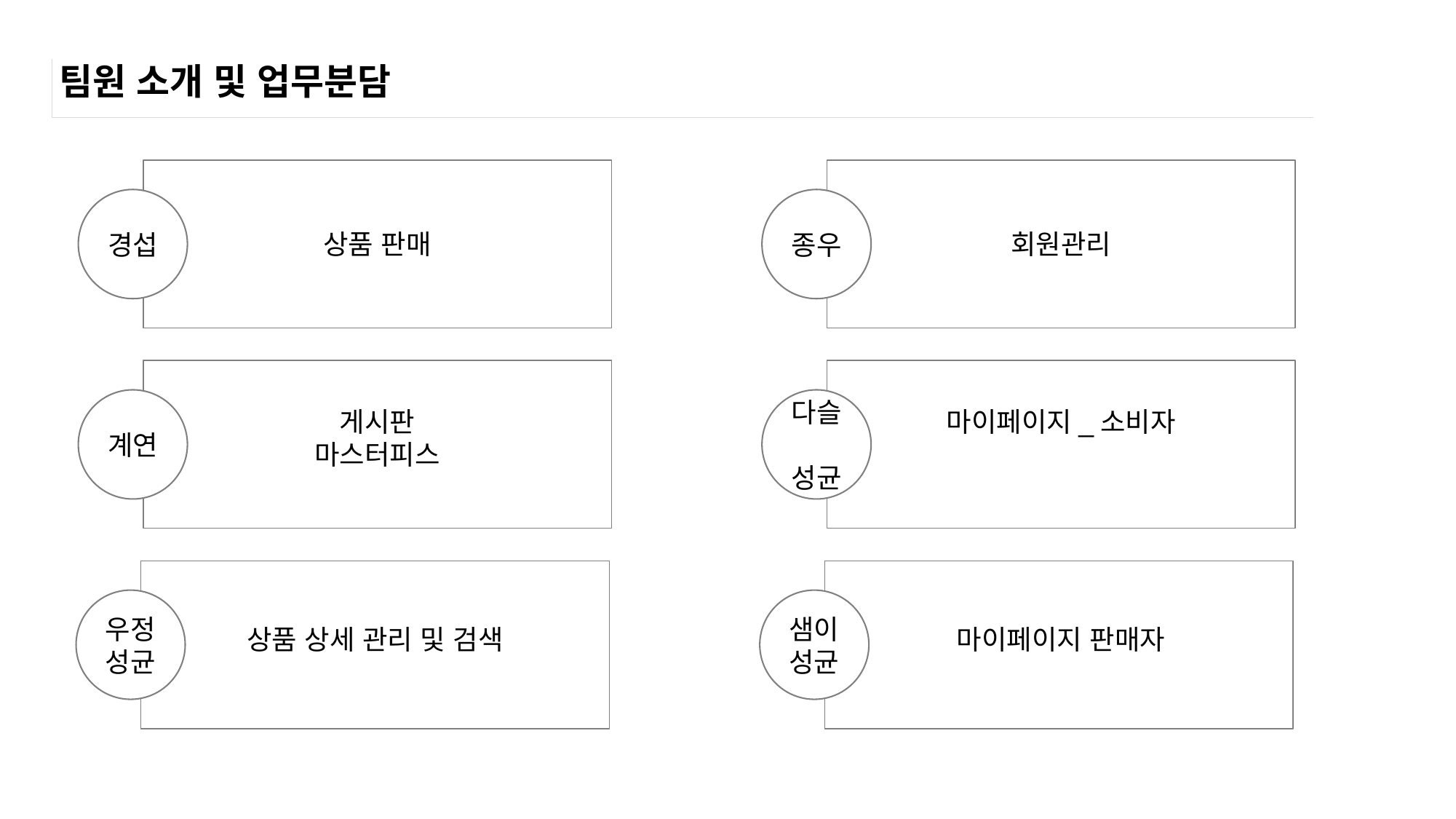

# 팀원 소개 및 업무분담

상품 판매
경섭

회원관리
종우

게시판
마스터피스
계연

마이페이지_소비자
다슬  성균

상품 상세 관리 및 검색
우정
성균

마이페이지 판매자
샘이
성균